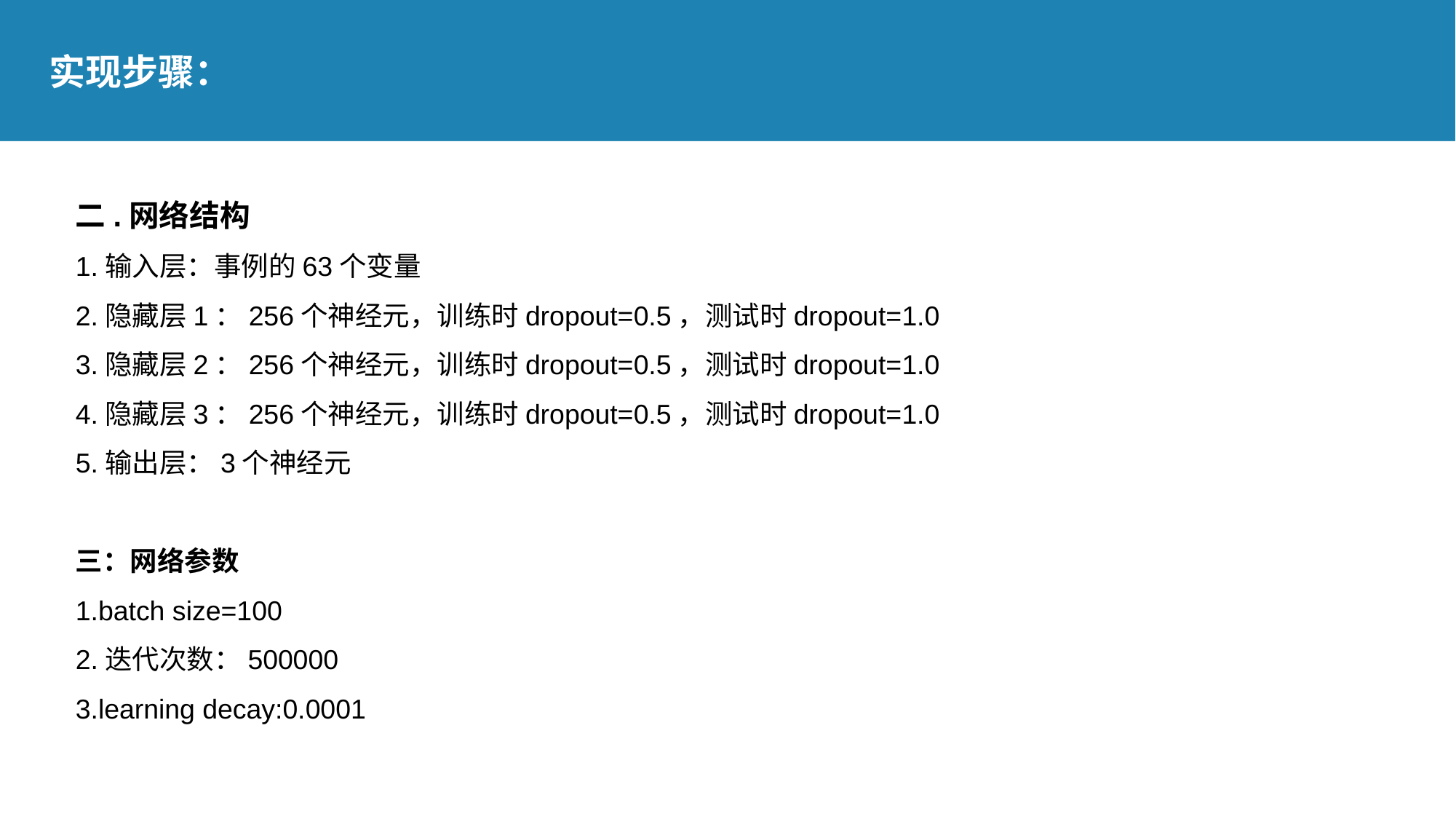

实现步骤：
二.网络结构
1.输入层：事例的63个变量
2.隐藏层1：256个神经元，训练时dropout=0.5，测试时dropout=1.0
3.隐藏层2：256个神经元，训练时dropout=0.5，测试时dropout=1.0
4.隐藏层3：256个神经元，训练时dropout=0.5，测试时dropout=1.0
5.输出层：3个神经元

三：网络参数
1.batch size=100
2.迭代次数：500000
3.learning decay:0.0001